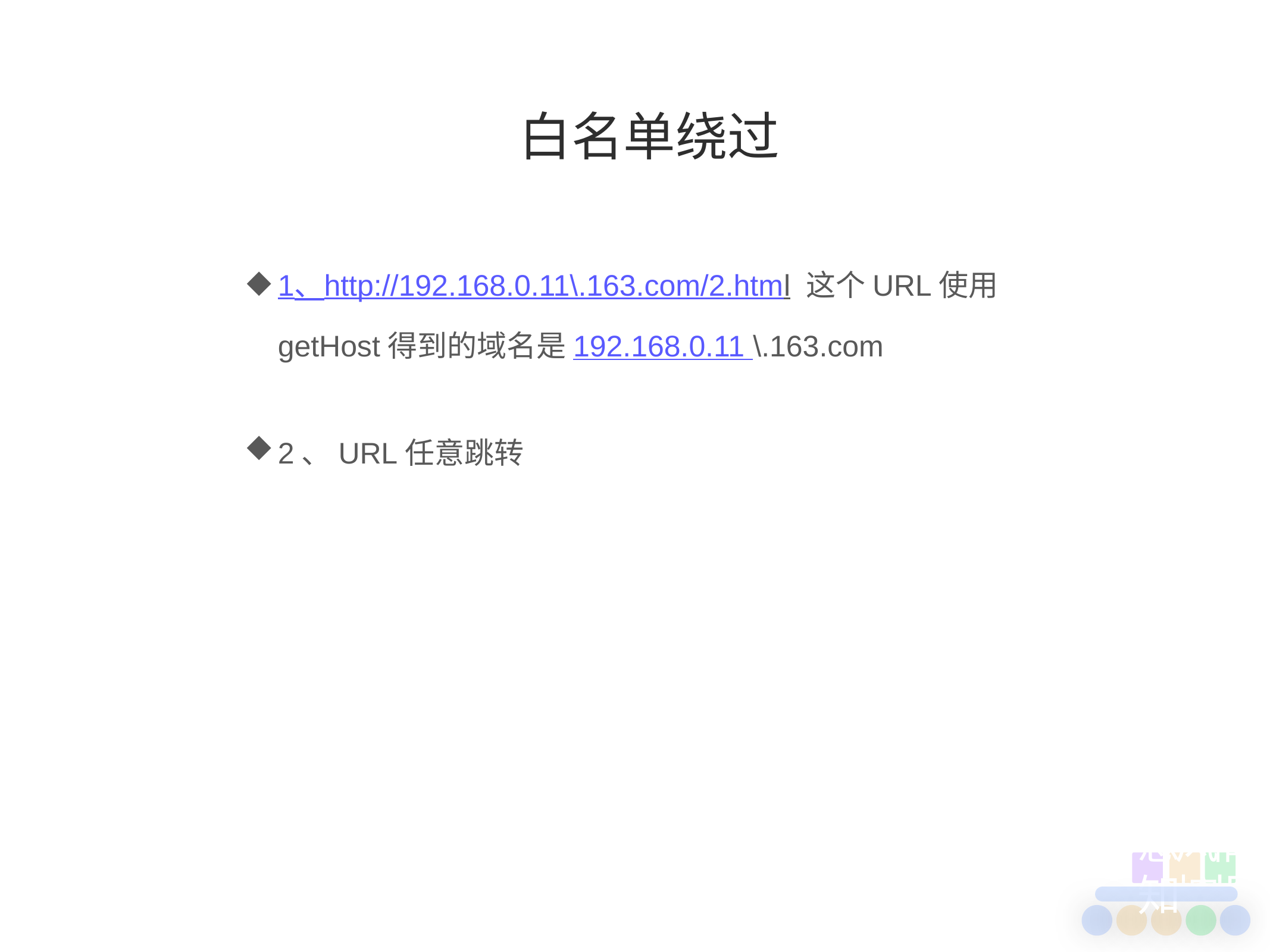

白名单绕过
1、http://192.168.0.11\.163.com/2.html 这个URL使用getHost得到的域名是192.168.0.11 \.163.com

2、URL任意跳转
感知
风控
情报